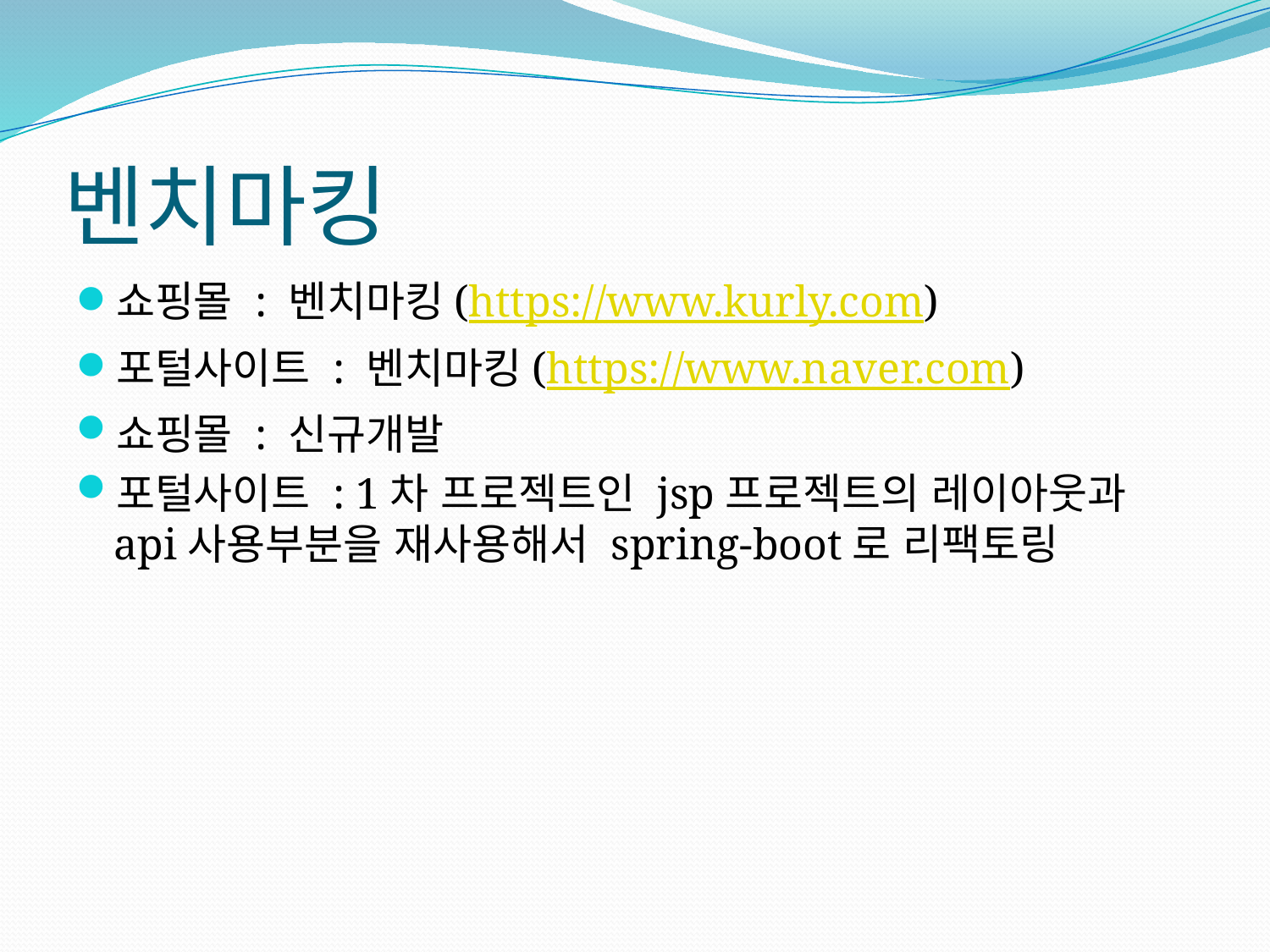

# 벤치마킹
쇼핑몰 : 벤치마킹(https://www.kurly.com)
포털사이트 : 벤치마킹(https://www.naver.com)
쇼핑몰 : 신규개발
포털사이트 : 1차 프로젝트인 jsp프로젝트의 레이아웃과 api사용부분을 재사용해서 spring-boot로 리팩토링